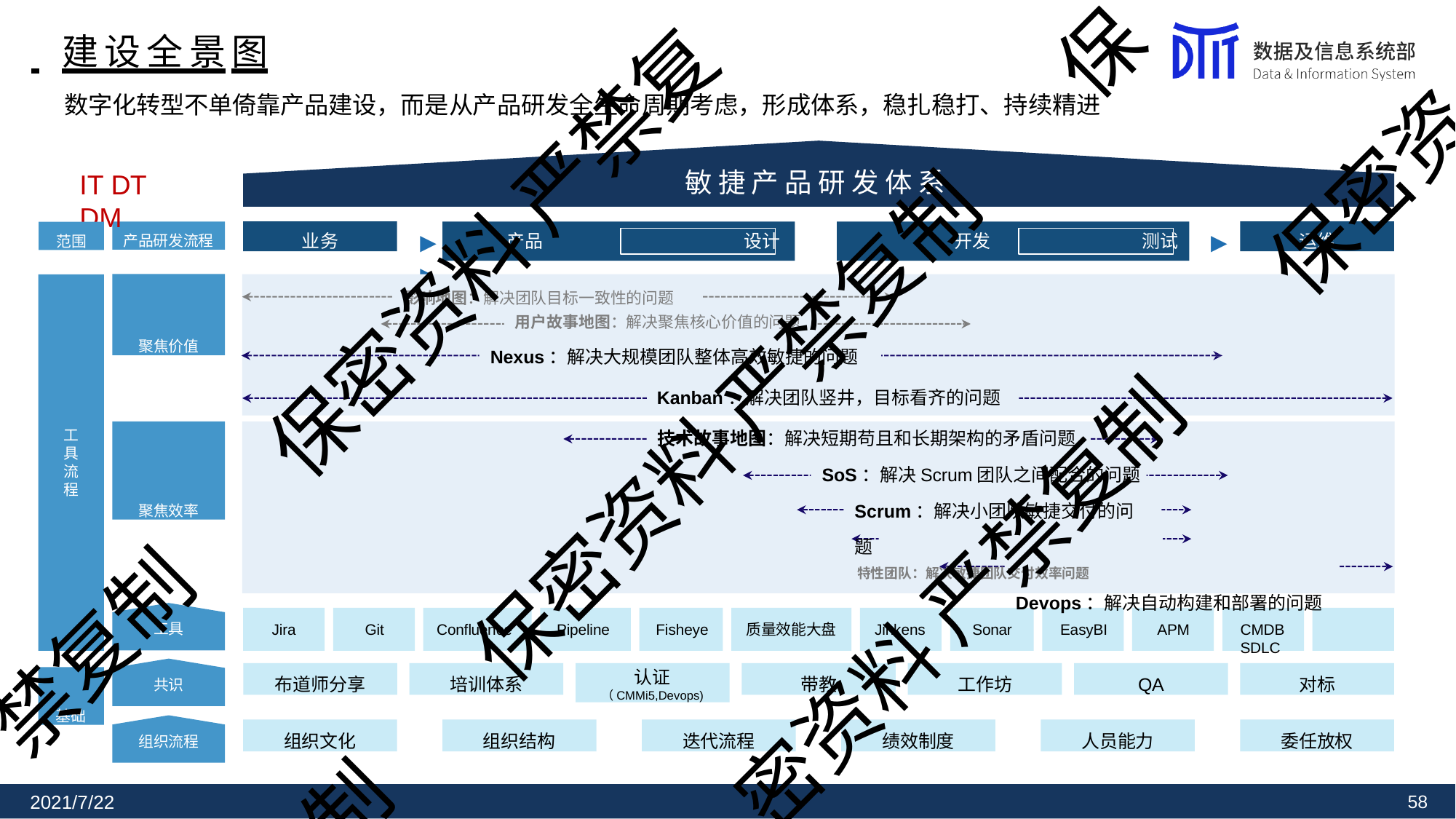

保
# 建设全景图
数字化转型不单倚靠产品建设，而是从产品研发全生命周期考虑，形成体系，稳扎稳打、持续精进

保密资
敏捷产品研发体系
IT DT DM
保密资料 严禁复
业务

运维
产品研发流程
范围
►	►
►
产品	设计	开发	测试

聚焦价值

影响地图：解决团队目标一致性的问题
用户故事地图：解决聚焦核心价值的问题
Nexus：解决大规模团队整体高效敏捷的问题
Kanban：解决团队竖井，目标看齐的问题

保密资料 严禁复制

聚焦效率

工 具 流 程
技术故事地图：解决短期苟且和长期架构的矛盾问题
SoS：解决Scrum团队之间配合的问题 Scrum：解决小团队敏捷交付的问题
特性团队：解决敏捷团队交付效率问题
Devops：解决自动构建和部署的问题

密资料 严禁复制

禁复制
工具
Jira	Git
Confluence
Pipeline	Fisheye
质量效能大盘
Jinkens	Sonar
EasyBI	APM
CMDB	SDLC

布道师分享
培训体系
认证
（CMMi5,Devops)
带教
工作坊
QA
对标

基础
共识

组织文化
组织结构
迭代流程
绩效制度
人员能力
委任放权
组织流程
制
2021/7/22
58